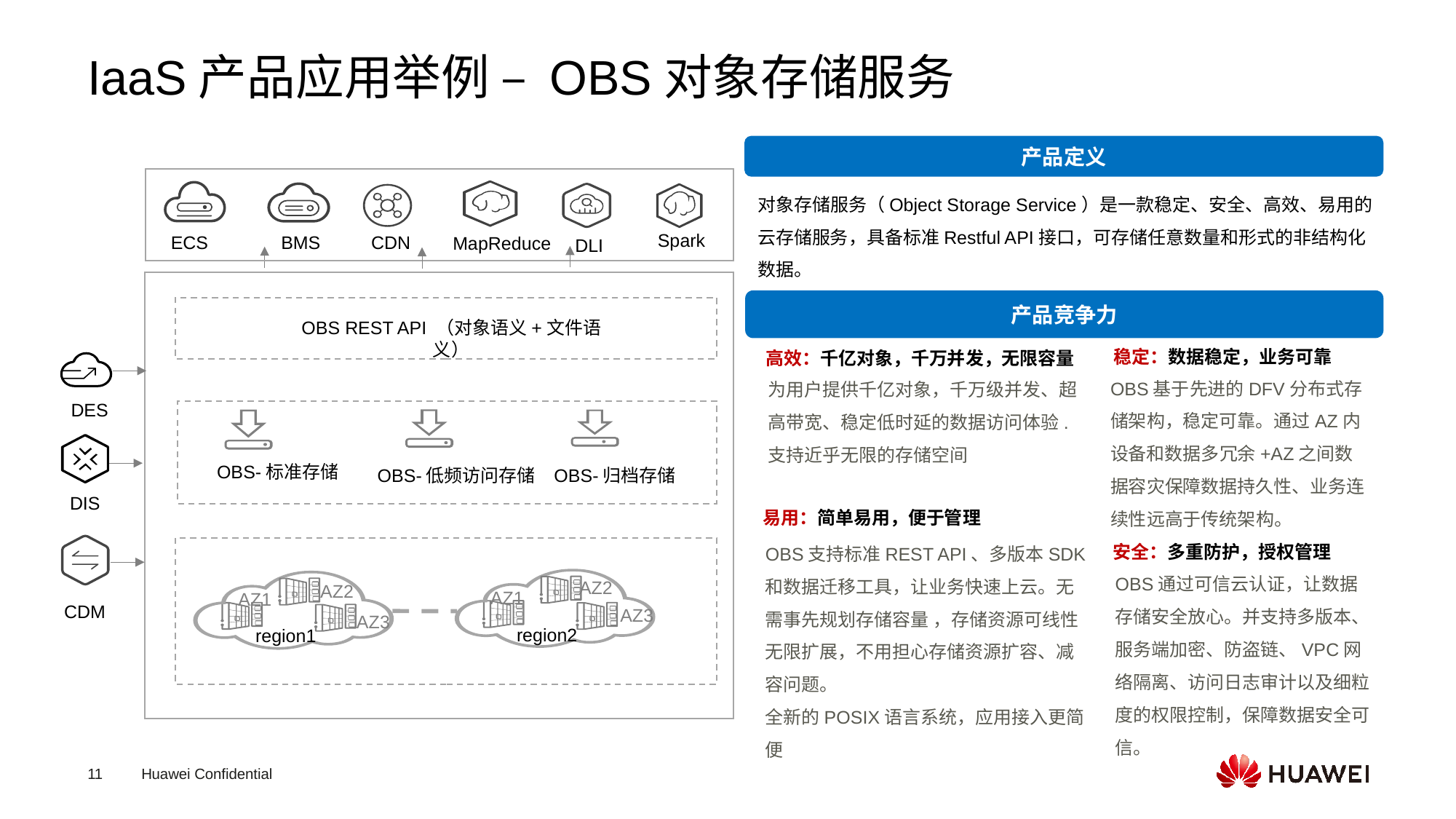

# IaaS产品应用举例 – OBS对象存储服务
产品定义

对象存储服务（Object Storage Service）是一款稳定、安全、高效、易用的云存储服务，具备标准Restful API接口，可存储任意数量和形式的非结构化数据。

Spark
CDN
ECS
BMS
MapReduce
DLI

产品竞争力

OBS REST API （对象语义+文件语义）

稳定：数据稳定，业务可靠
高效：千亿对象，千万并发，无限容量

OBS基于先进的DFV分布式存储架构，稳定可靠。通过AZ内设备和数据多冗余+AZ之间数据容灾保障数据持久性、业务连续性远高于传统架构。
为用户提供千亿对象，千万级并发、超高带宽、稳定低时延的数据访问体验.
支持近乎无限的存储空间
DES

OBS-标准存储
OBS-低频访问存储
OBS-归档存储
DIS
易用：简单易用，便于管理
OBS支持标准REST API、多版本SDK和数据迁移工具，让业务快速上云。无需事先规划存储容量 ，存储资源可线性无限扩展，不用担心存储资源扩容、减容问题。
全新的POSIX语言系统，应用接入更简便

安全：多重防护，授权管理
OBS通过可信云认证，让数据存储安全放心。并支持多版本、服务端加密、防盗链、VPC网络隔离、访问日志审计以及细粒度的权限控制，保障数据安全可信。

AZ2
AZ2

AZ1
AZ1

CDM

AZ3

AZ3

region2

region1